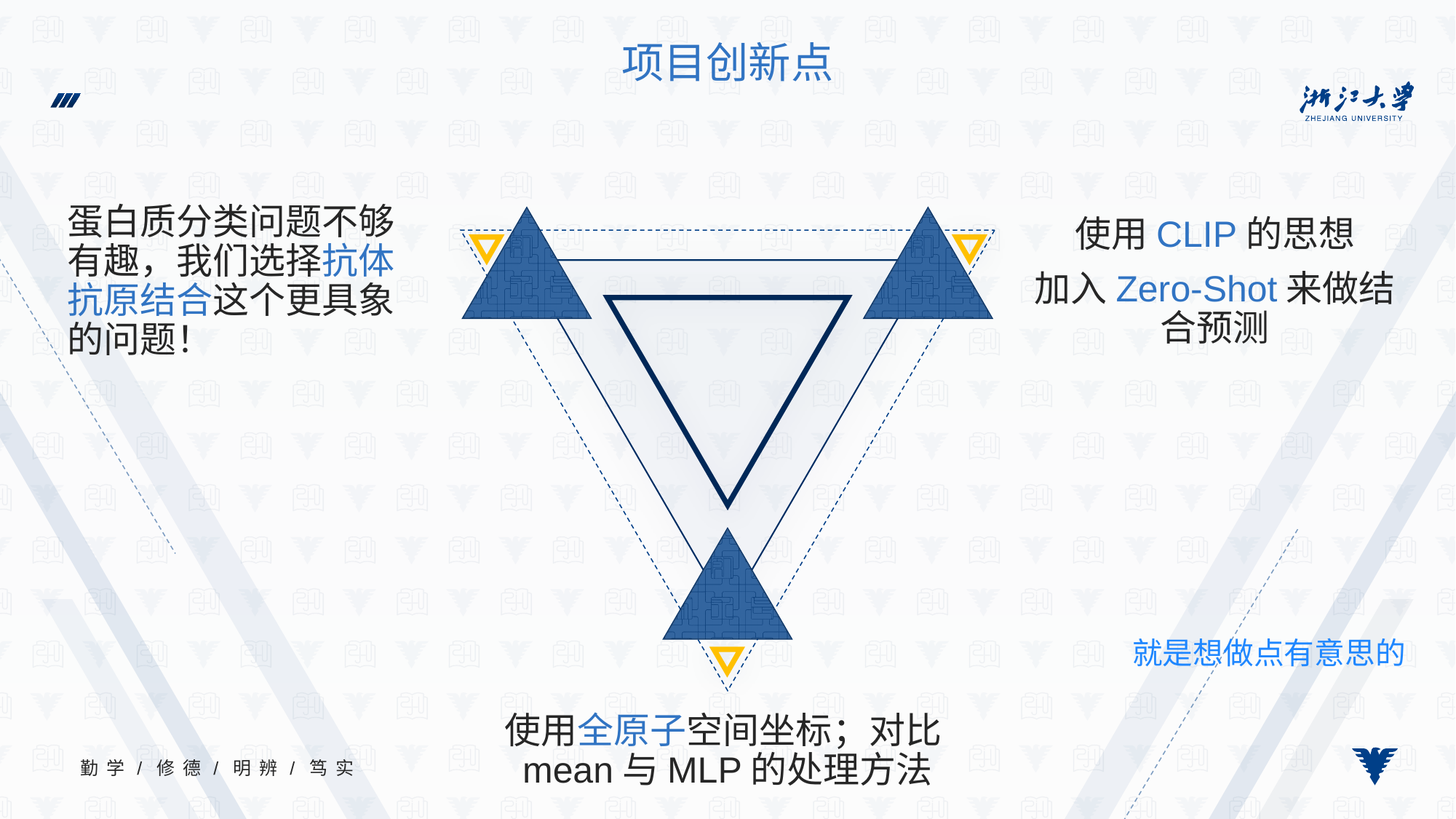

# 项目创新点
蛋白质分类问题不够有趣，我们选择抗体抗原结合这个更具象的问题！
使用CLIP的思想
加入Zero-Shot来做结合预测
就是想做点有意思的
使用全原子空间坐标；对比mean与MLP的处理方法
勤  学  /  修  德  /  明  辨  /  笃  实